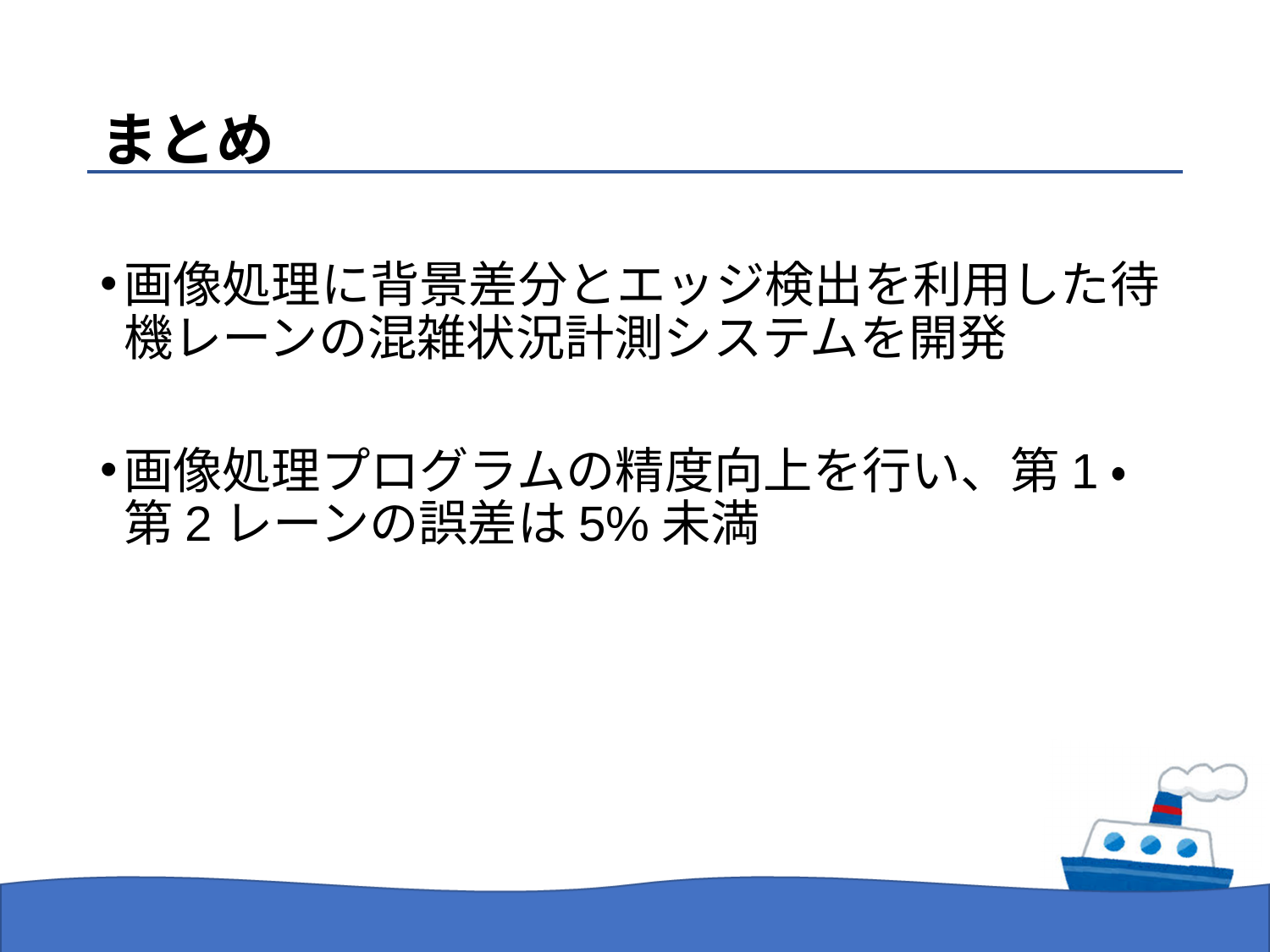

# まとめ
画像処理に背景差分とエッジ検出を利用した待機レーンの混雑状況計測システムを開発

画像処理プログラムの精度向上を行い、第1・第2レーンの誤差は5%未満